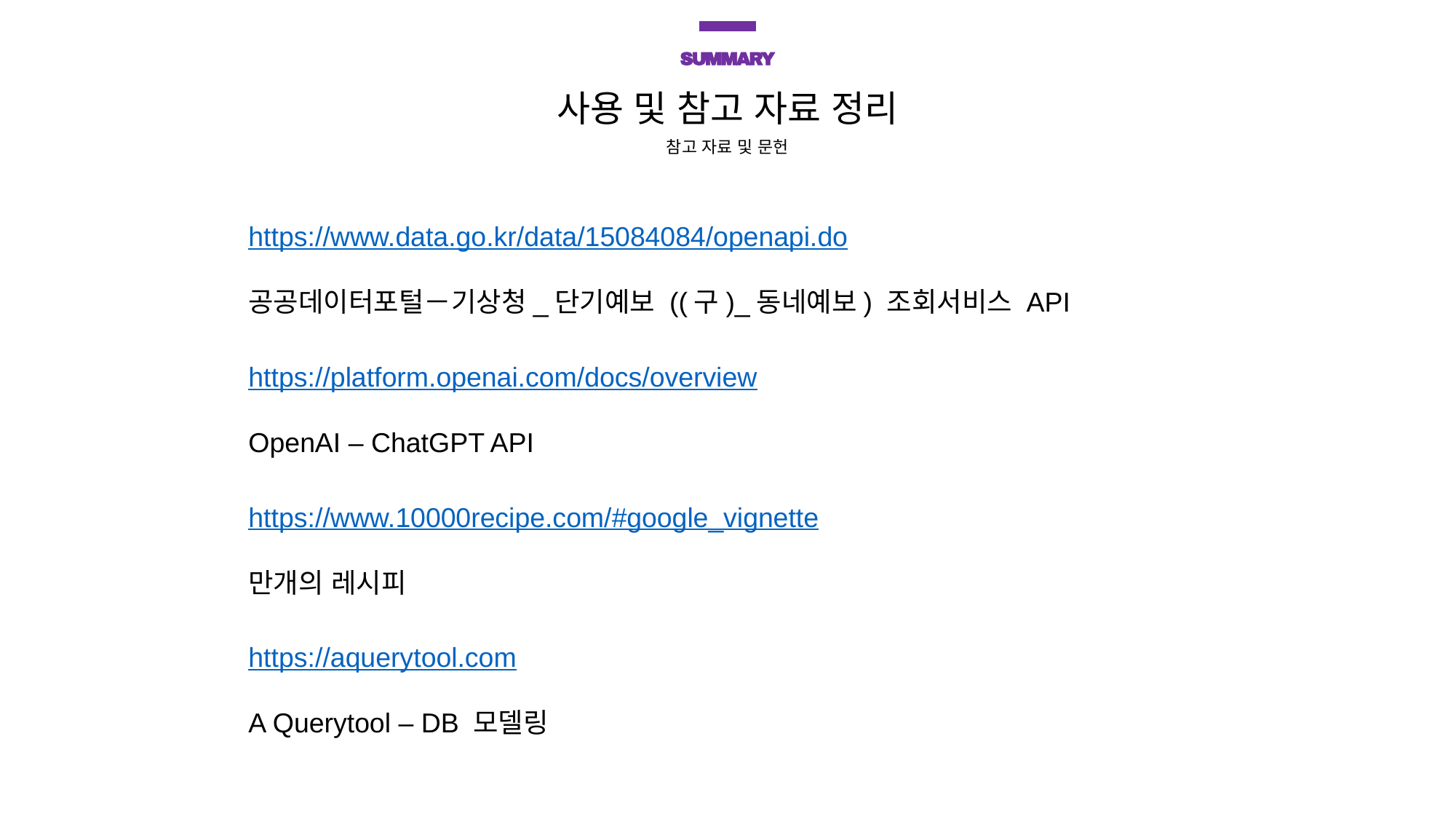

SUMMARY
사용 및 참고 자료 정리
참고 자료 및 문헌
https://www.data.go.kr/data/15084084/openapi.do
공공데이터포털－기상청_단기예보 ((구)_동네예보) 조회서비스 API
https://platform.openai.com/docs/overview
OpenAI – ChatGPT API
https://www.10000recipe.com/#google_vignette
만개의 레시피
https://aquerytool.com
A Querytool – DB 모델링